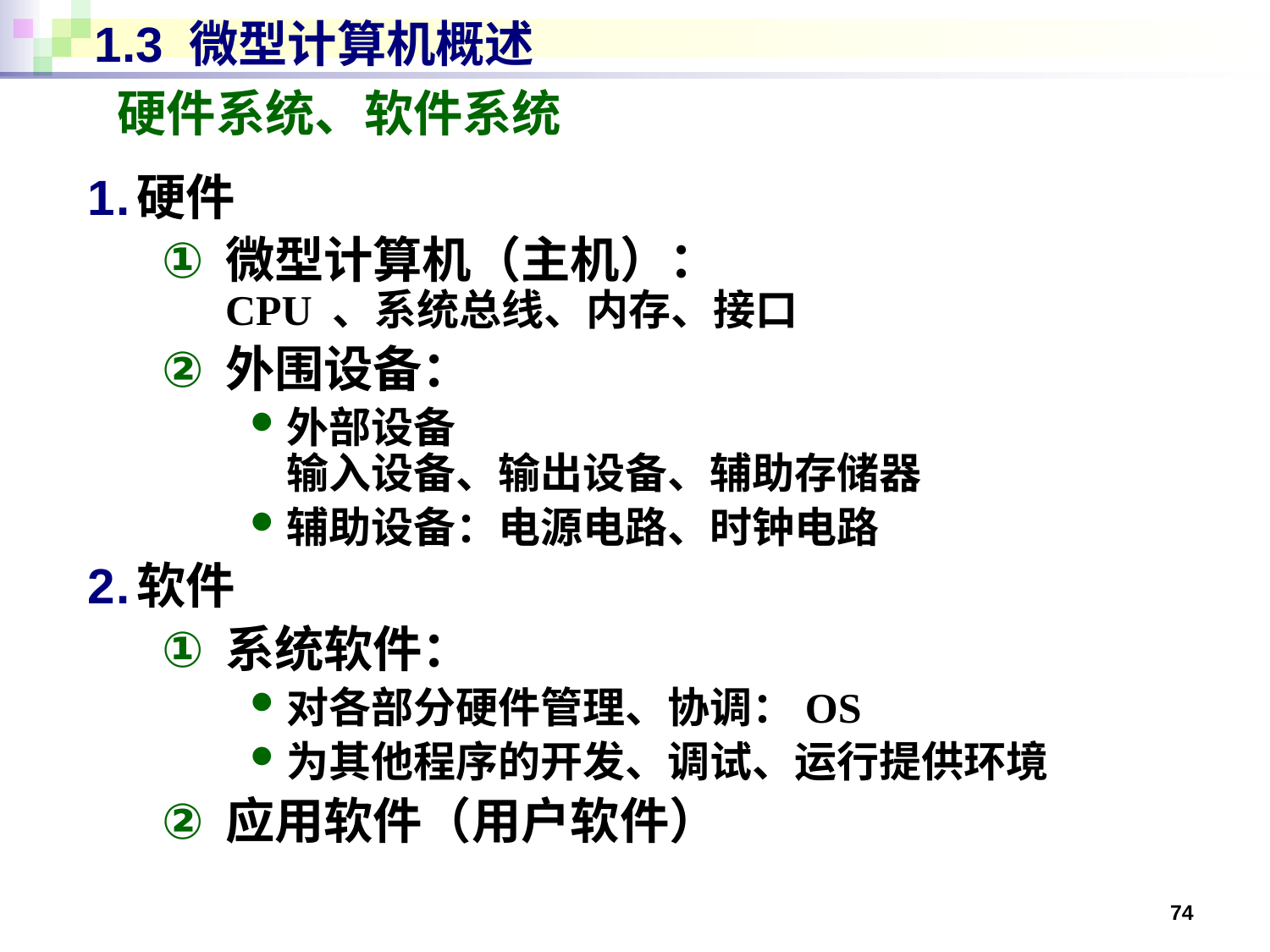

# 1.3 微型计算机概述
硬件系统、软件系统
硬件
微型计算机（主机）：
CPU 、系统总线、内存、接口
外围设备：
外部设备
输入设备、输出设备、辅助存储器
辅助设备：电源电路、时钟电路
软件
系统软件：
对各部分硬件管理、协调：OS
为其他程序的开发、调试、运行提供环境
应用软件（用户软件）
74